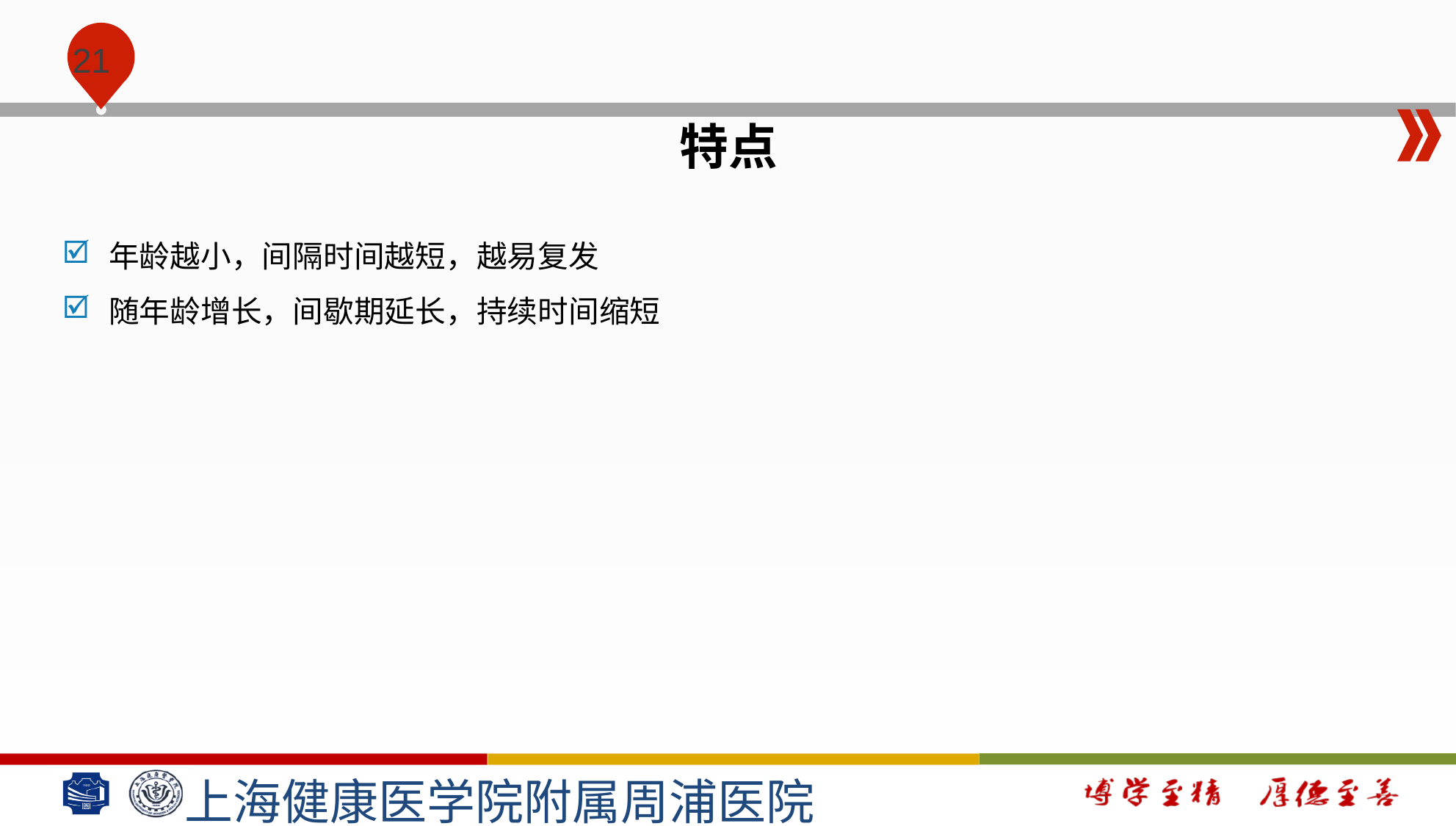

#

特点
年龄越小，间隔时间越短，越易复发
随年龄增长，间歇期延长，持续时间缩短